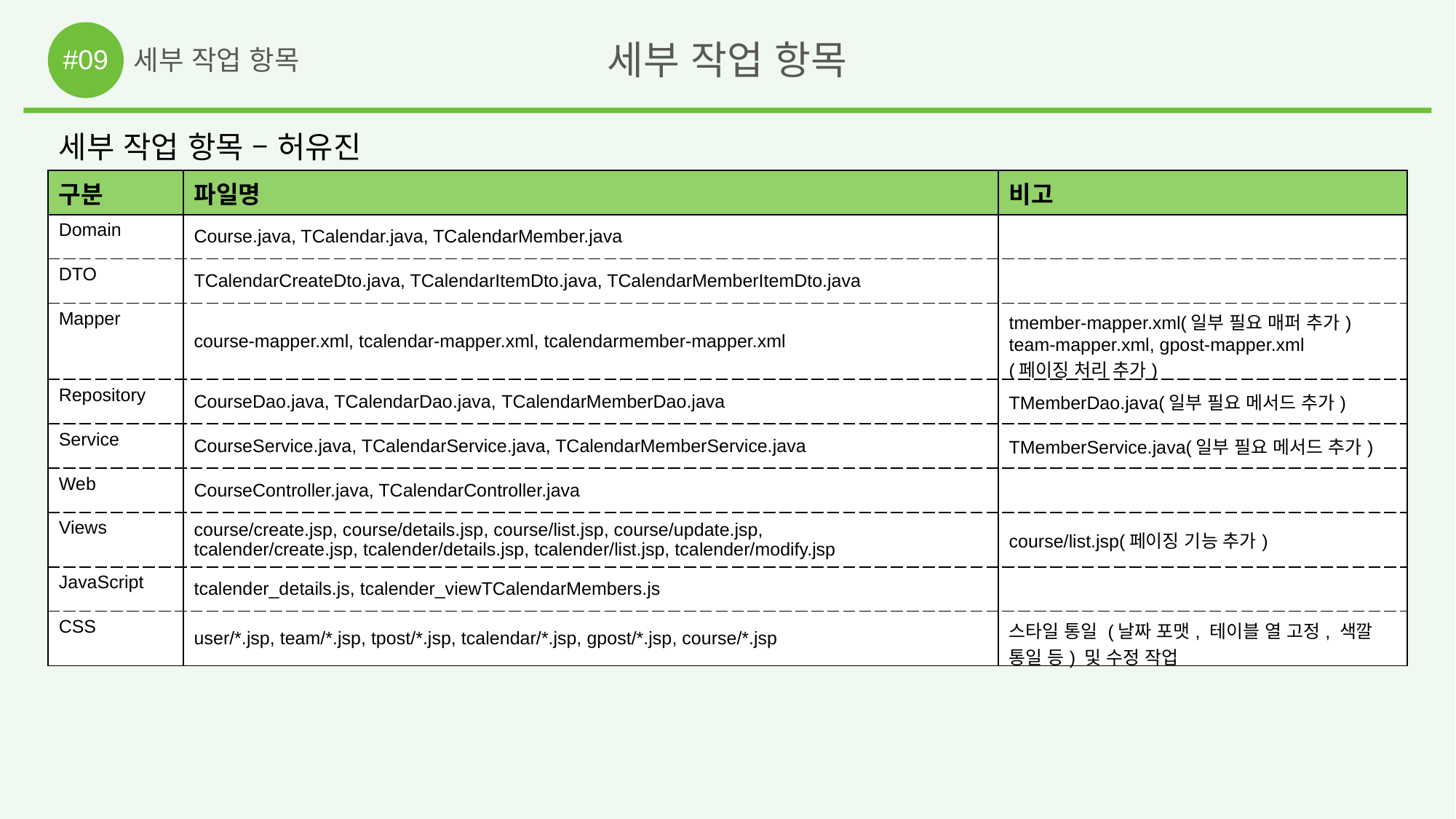

#09
세부 작업 항목
세부 작업 항목

세부 작업 항목 – 허유진
| 구분 | 파일명 | 비고 |
| --- | --- | --- |
| Domain | Course.java, TCalendar.java, TCalendarMember.java |  |
| DTO | TCalendarCreateDto.java, TCalendarItemDto.java, TCalendarMemberItemDto.java |  |
| Mapper | course-mapper.xml, tcalendar-mapper.xml, tcalendarmember-mapper.xml | tmember-mapper.xml(일부 필요 매퍼 추가) team-mapper.xml, gpost-mapper.xml (페이징 처리 추가) |
| Repository | CourseDao.java, TCalendarDao.java, TCalendarMemberDao.java | TMemberDao.java(일부 필요 메서드 추가) |
| Service | CourseService.java, TCalendarService.java, TCalendarMemberService.java | TMemberService.java(일부 필요 메서드 추가) |
| Web | CourseController.java, TCalendarController.java |  |
| Views | course/create.jsp, course/details.jsp, course/list.jsp, course/update.jsp, tcalender/create.jsp, tcalender/details.jsp, tcalender/list.jsp, tcalender/modify.jsp | course/list.jsp(페이징 기능 추가) |
| JavaScript | tcalender\_details.js, tcalender\_viewTCalendarMembers.js |  |
| CSS | user/\*.jsp, team/\*.jsp, tpost/\*.jsp, tcalendar/\*.jsp, gpost/\*.jsp, course/\*.jsp | 스타일 통일 (날짜 포맷, 테이블 열 고정, 색깔 통일 등) 및 수정 작업 |